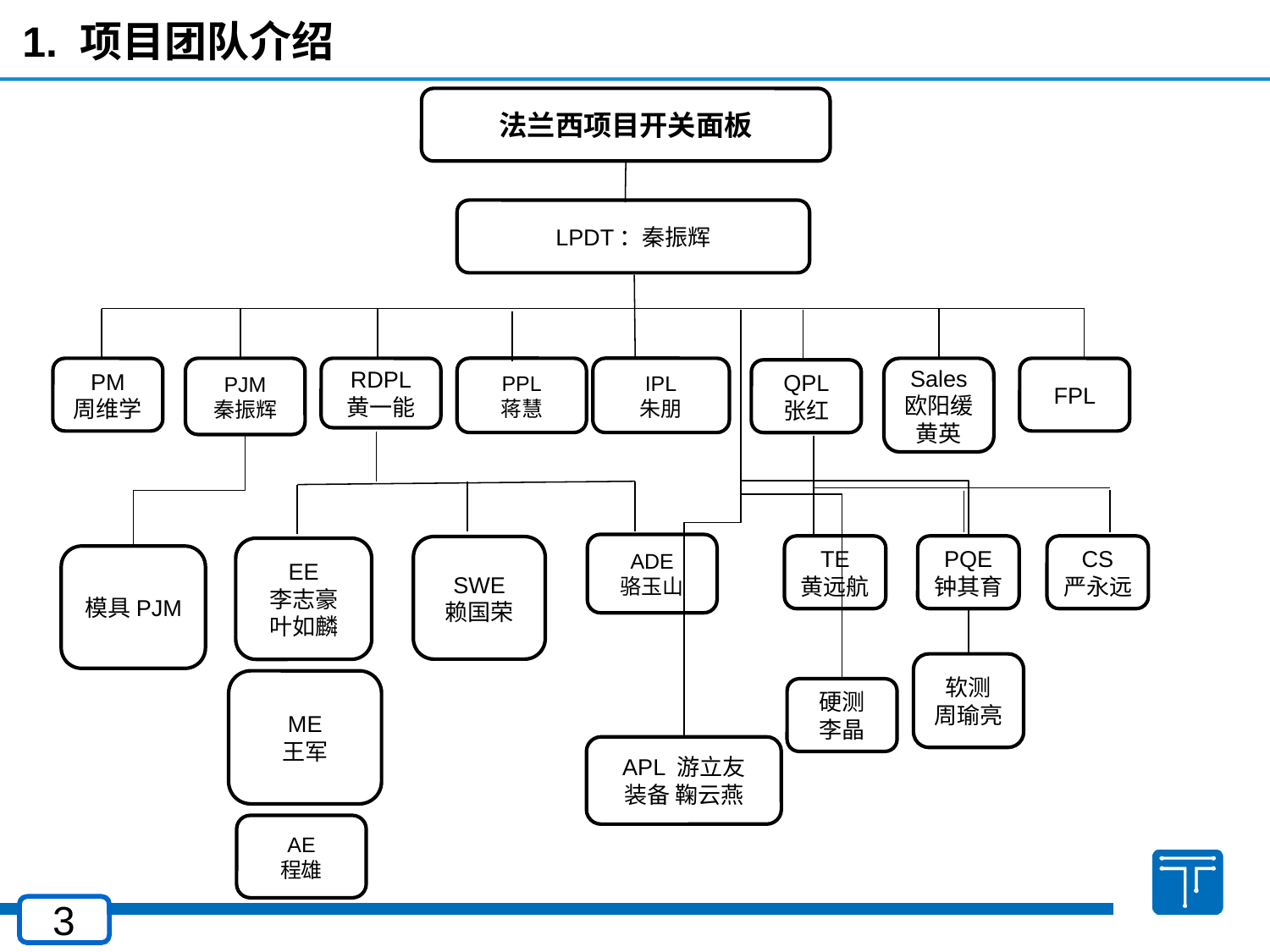

1. 项目团队介绍
法兰西项目开关面板
LPDT：秦振辉
PM
周维学
PJM
秦振辉
RDPL
黄一能
PPL
蒋慧
IPL
朱朋
Sales
欧阳缓
黄英
FPL
QPL
张红
ADE
骆玉山
TE
黄远航
PQE
钟其育
CS
严永远
SWE
赖国荣
EE
李志豪
叶如麟
模具PJM
软测
周瑜亮
ME
王军
硬测
李晶
APL 游立友
装备 鞠云燕
AE
程雄